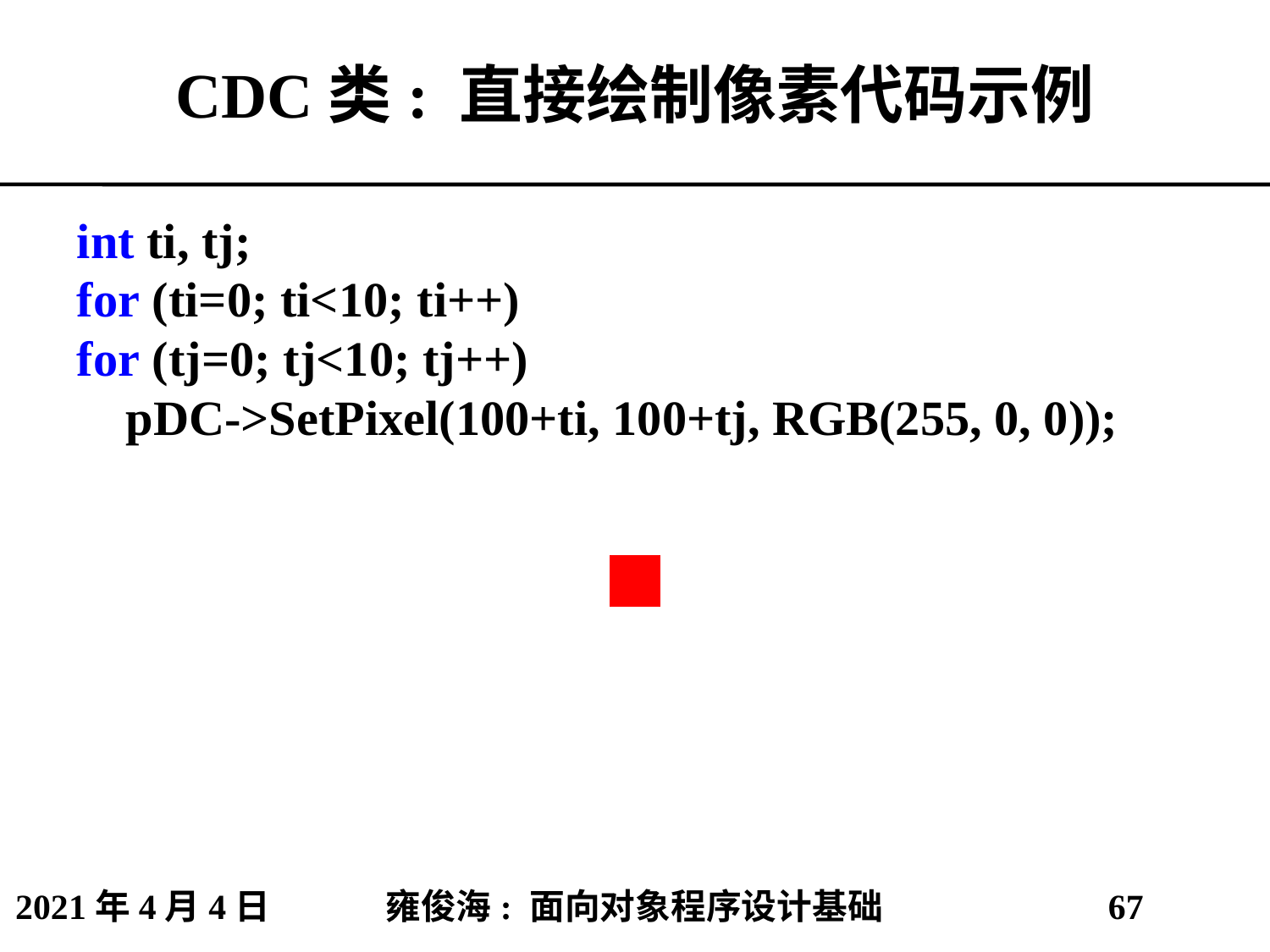

# CDC类: 直接绘制像素代码示例

int ti, tj;
for (ti=0; ti<10; ti++)
for (tj=0; tj<10; tj++)
    pDC->SetPixel(100+ti, 100+tj, RGB(255, 0, 0));

2021年4月4日
雍俊海: 面向对象程序设计基础
67